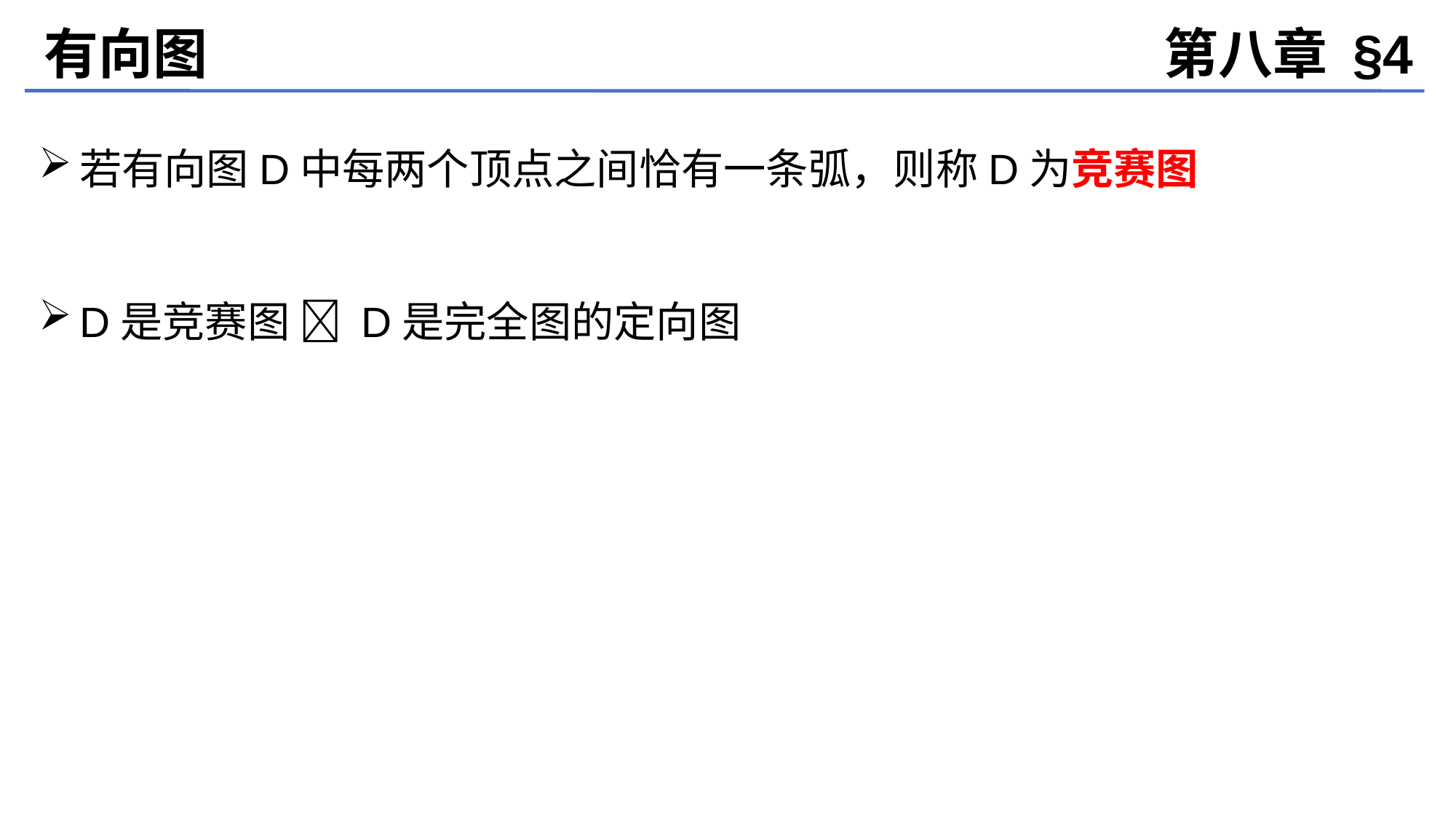

有向图
第八章 §4
若有向图D中每两个顶点之间恰有一条弧，则称D为竞赛图

D是竞赛图 ⇔ D是完全图的定向图